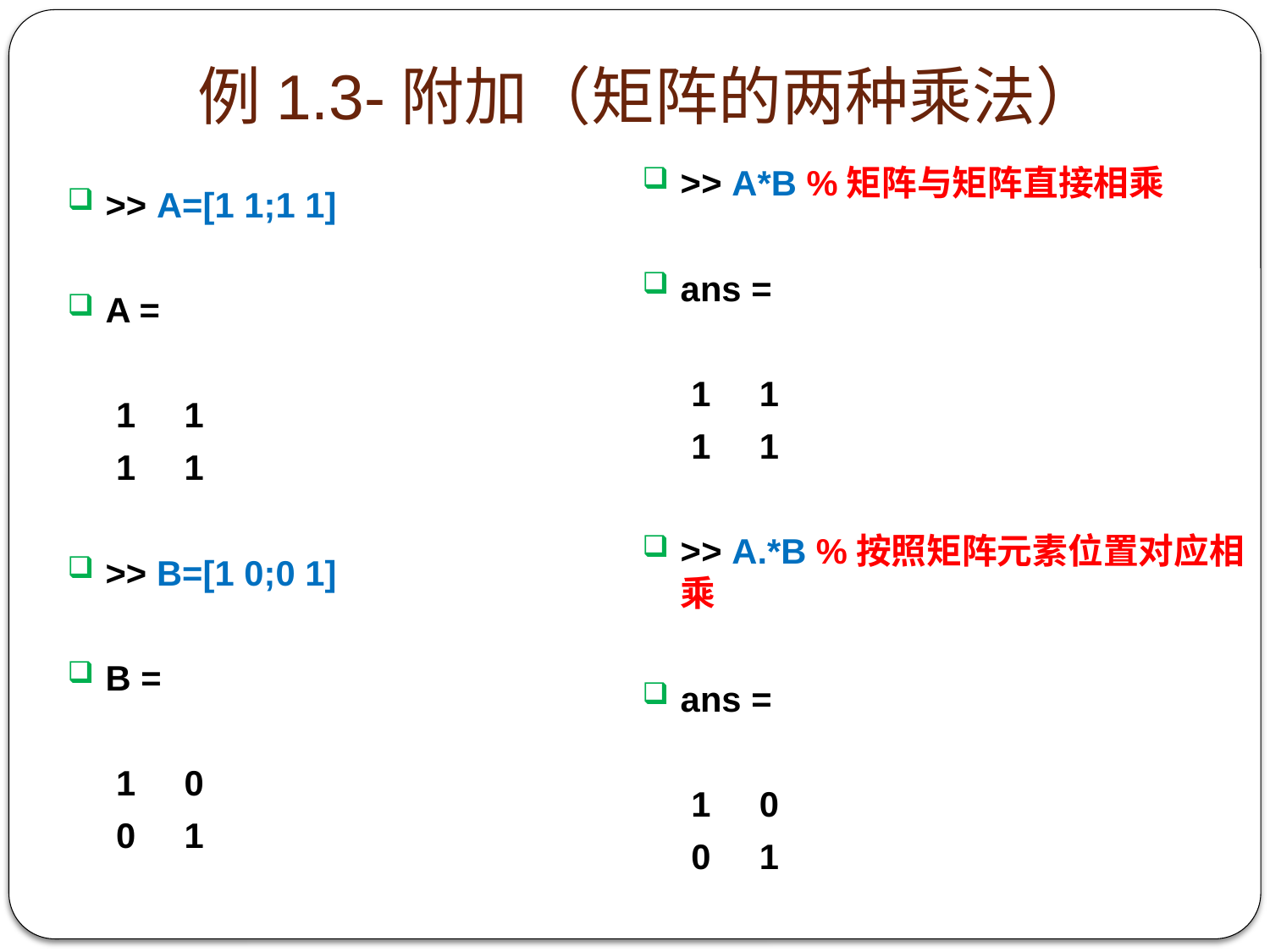

# 例1.3-附加（矩阵的两种乘法）
>> A*B %矩阵与矩阵直接相乘

ans =

     1     1
     1     1

>> A.*B %按照矩阵元素位置对应相乘

ans =

     1     0
     0     1

>> A=[1 1;1 1]

A =

     1     1
     1     1

>> B=[1 0;0 1]

B =

     1     0
     0     1